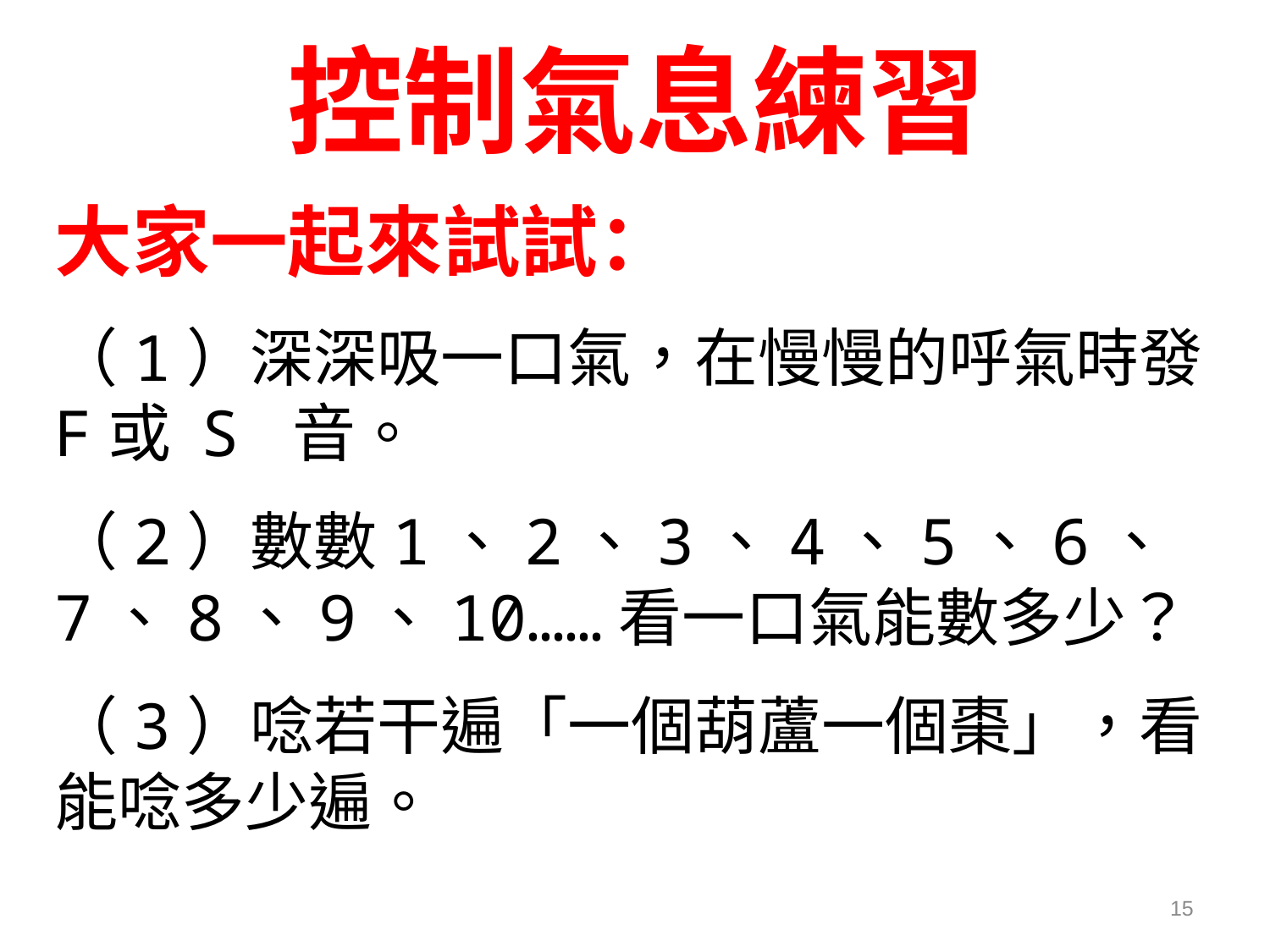

# 控制氣息練習
大家一起來試試：
（1）深深吸一口氣，在慢慢的呼氣時發F或 S 音。
（2）數數1、2、3、4、5、6、7、8、9、10……看一口氣能數多少？
（3）唸若干遍「一個葫蘆一個棗」，看能唸多少遍。

15